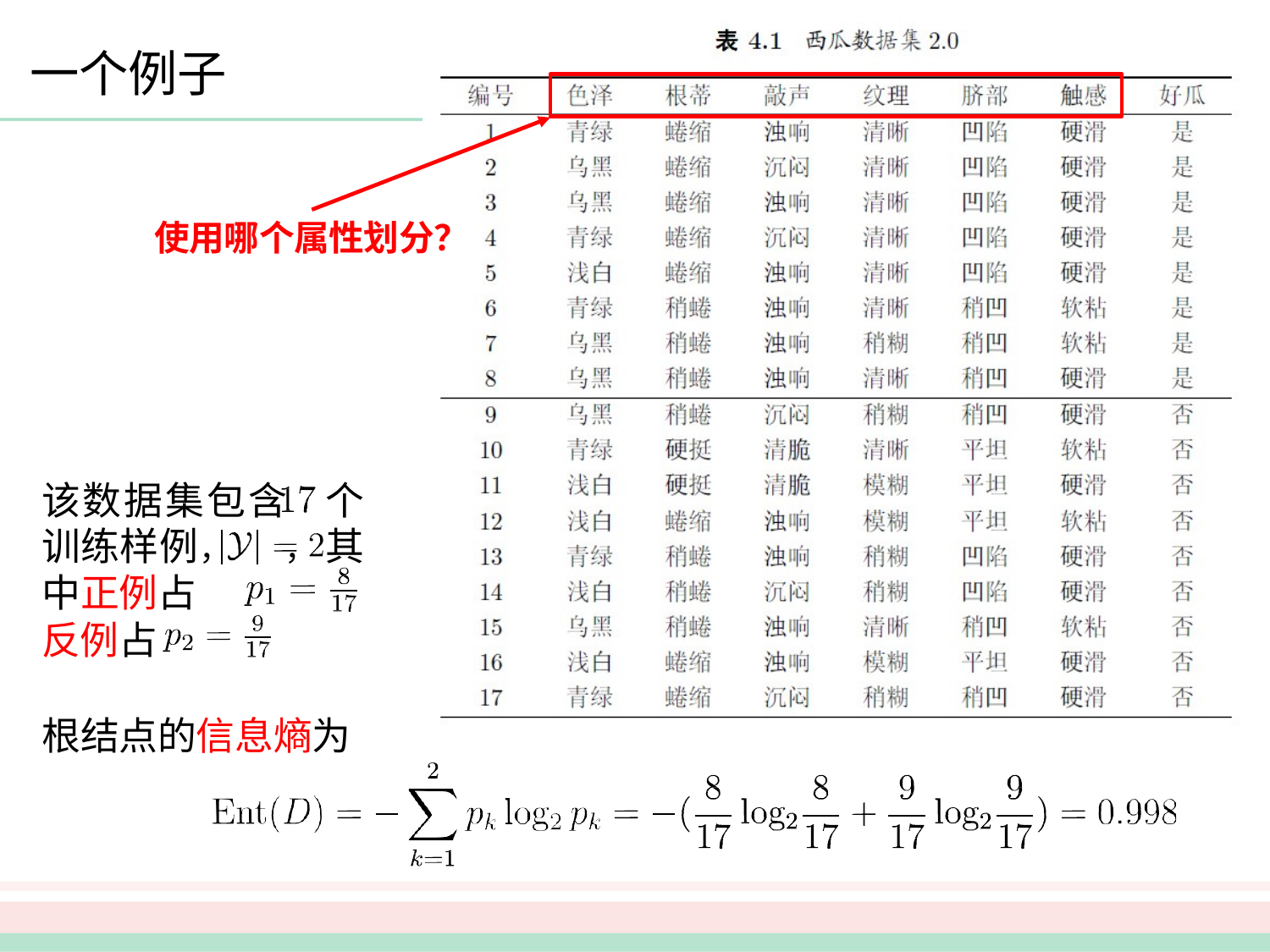

# 一个例子

使用哪个属性划分？
该数据集包含   个 训练样例，      ， 其中正例占
反例占

根结点的信息熵为